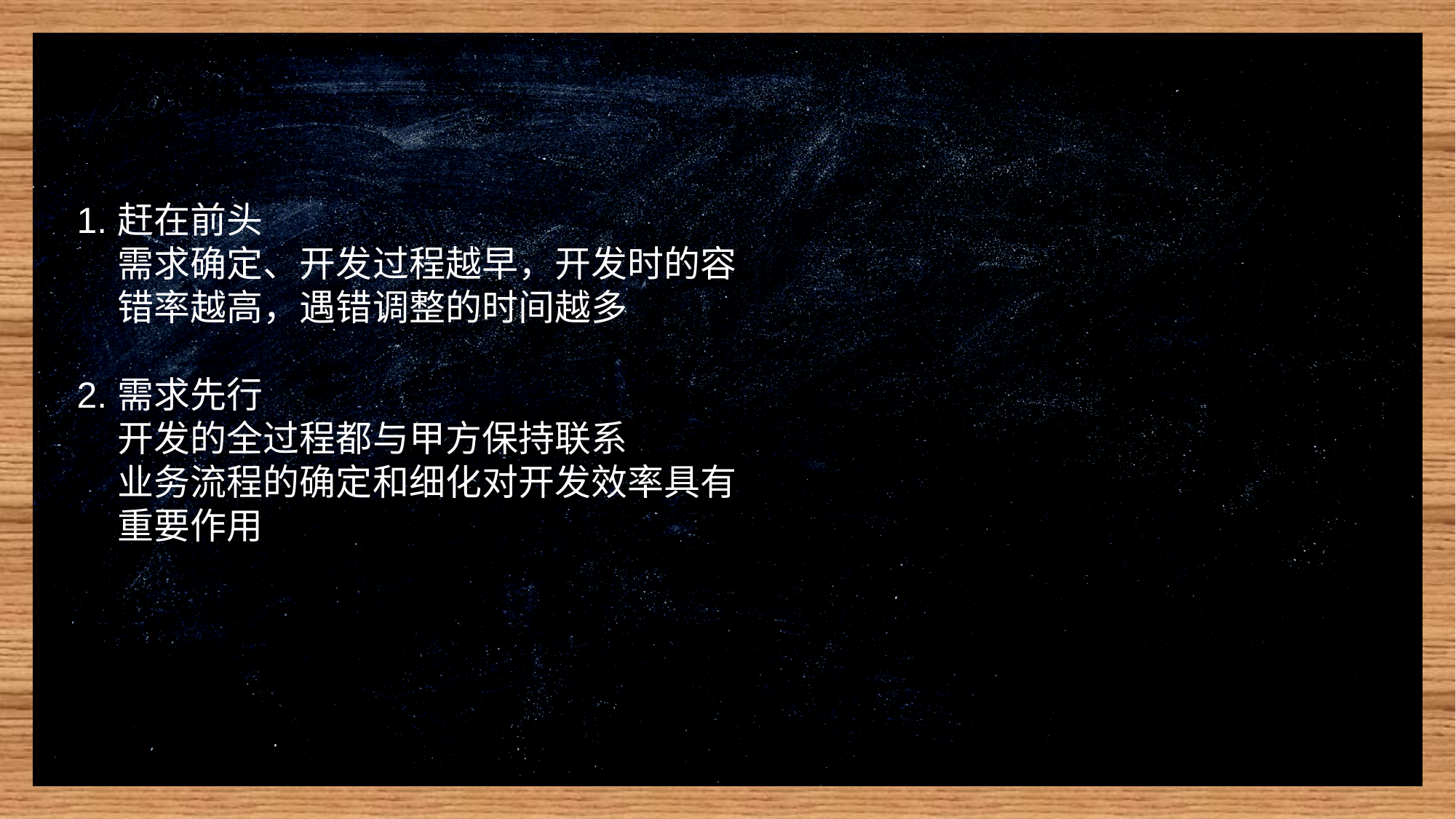

心得体会
赶在前头
需求确定、开发过程越早，开发时的容错率越高，遇错调整的时间越多
需求先行
开发的全过程都与甲方保持联系
业务流程的确定和细化对开发效率具有重要作用